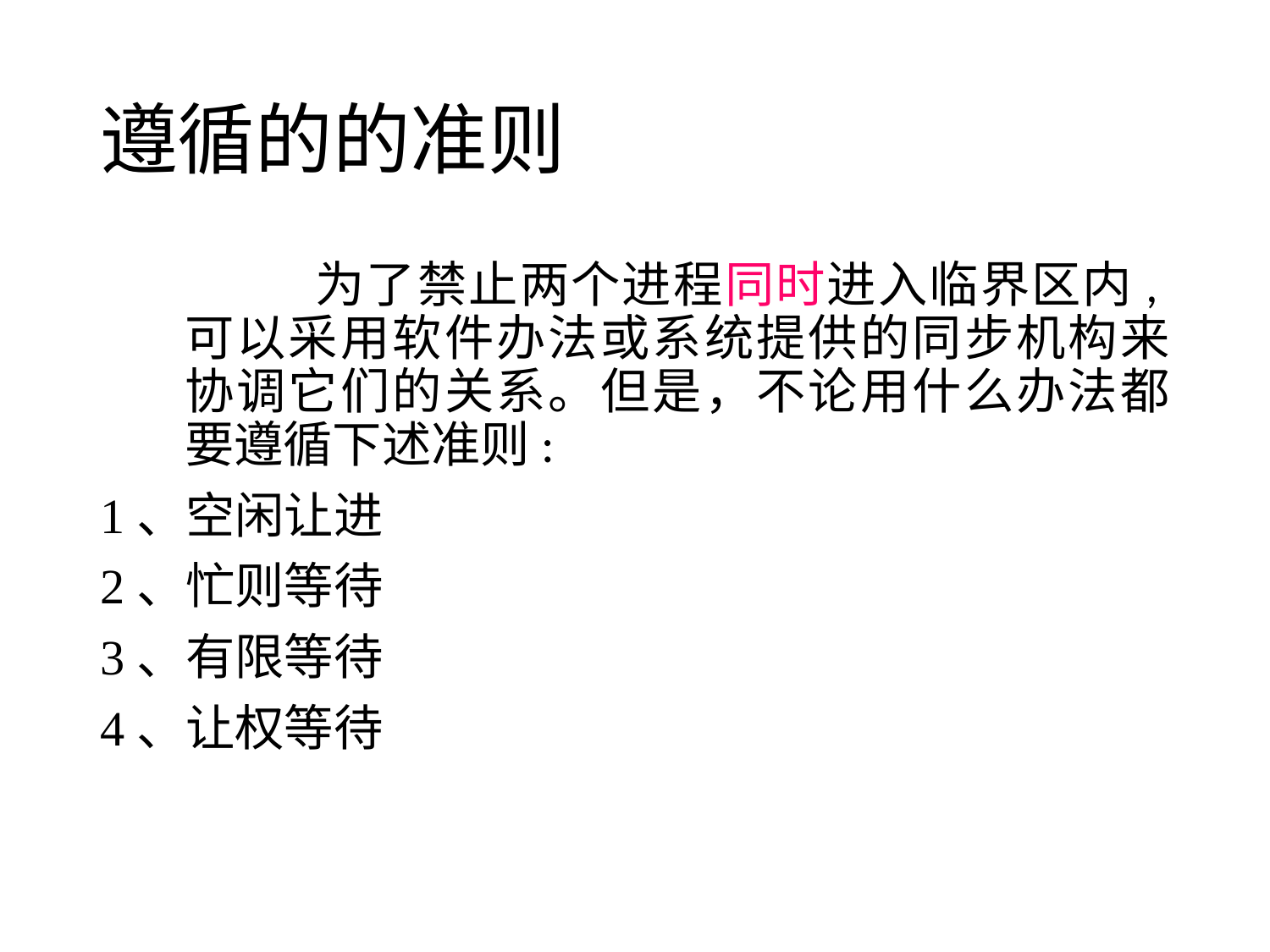

# 遵循的的准则
		为了禁止两个进程同时进入临界区内,可以采用软件办法或系统提供的同步机构来协调它们的关系。但是，不论用什么办法都要遵循下述准则:
1、空闲让进
2、忙则等待
3、有限等待
4、让权等待